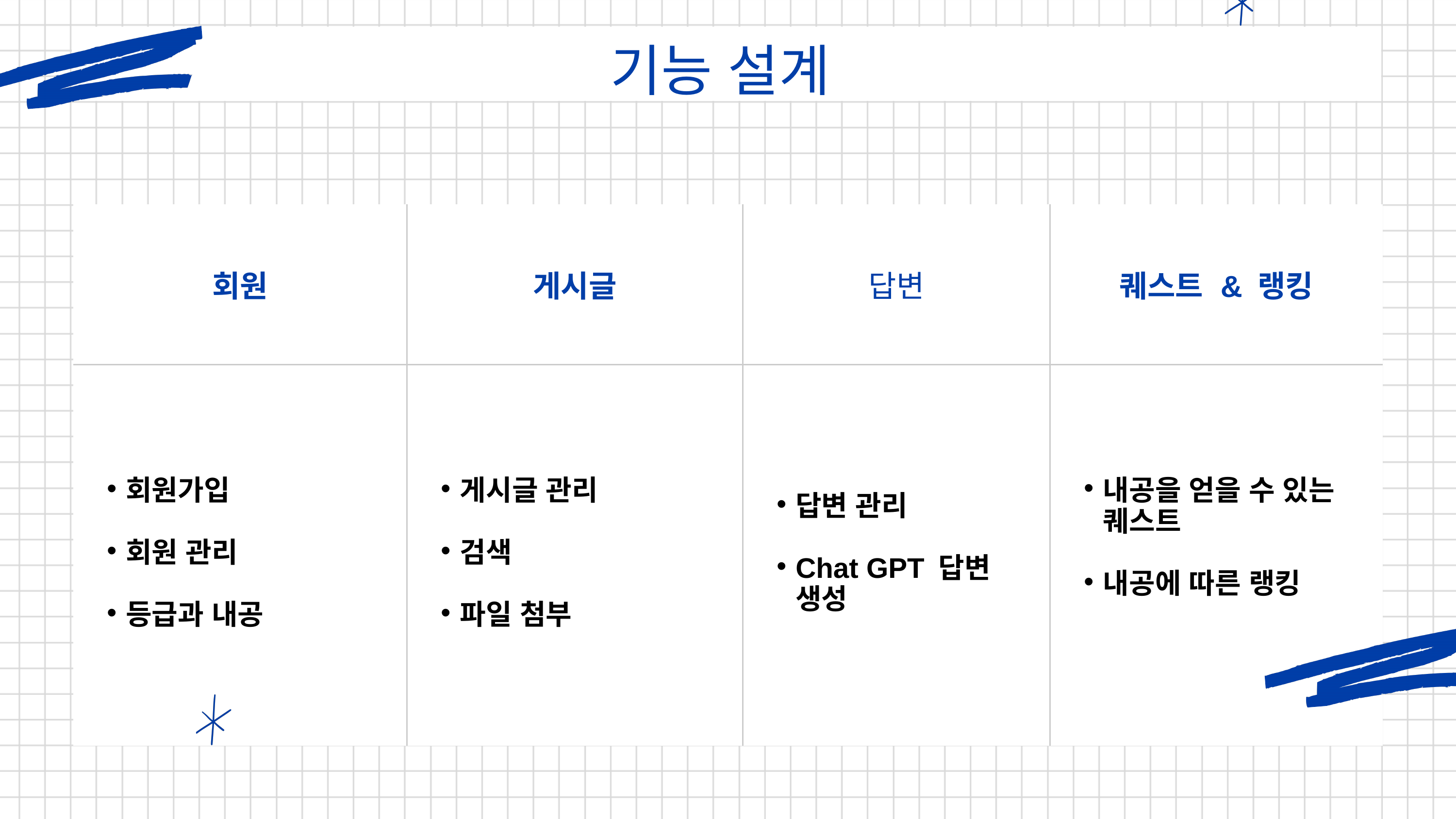

기능 설계
| 회원 | 게시글 | 답변 | 퀘스트 & 랭킹 |
| --- | --- | --- | --- |
| 회원가입 회원 관리 등급과 내공 | 게시글 관리 검색 파일 첨부 | 답변 관리 Chat GPT 답변 생성 | 내공을 얻을 수 있는 퀘스트 내공에 따른 랭킹 |